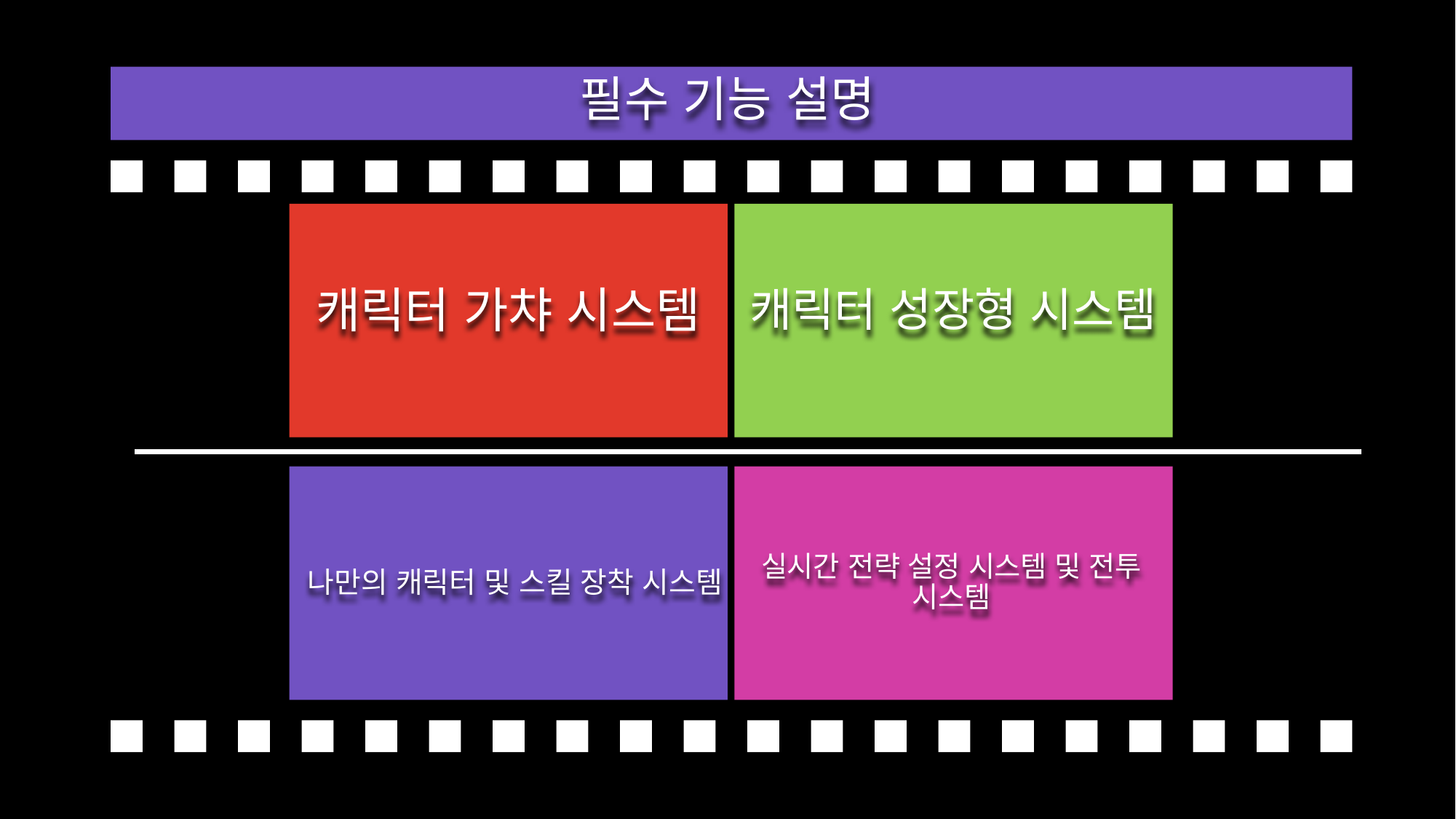

필수 기능 설명

캐릭터 가챠 시스템
캐릭터 성장형 시스템

나만의 캐릭터 및 스킬 장착 시스템
실시간 전략 설정 시스템 및 전투 시스템